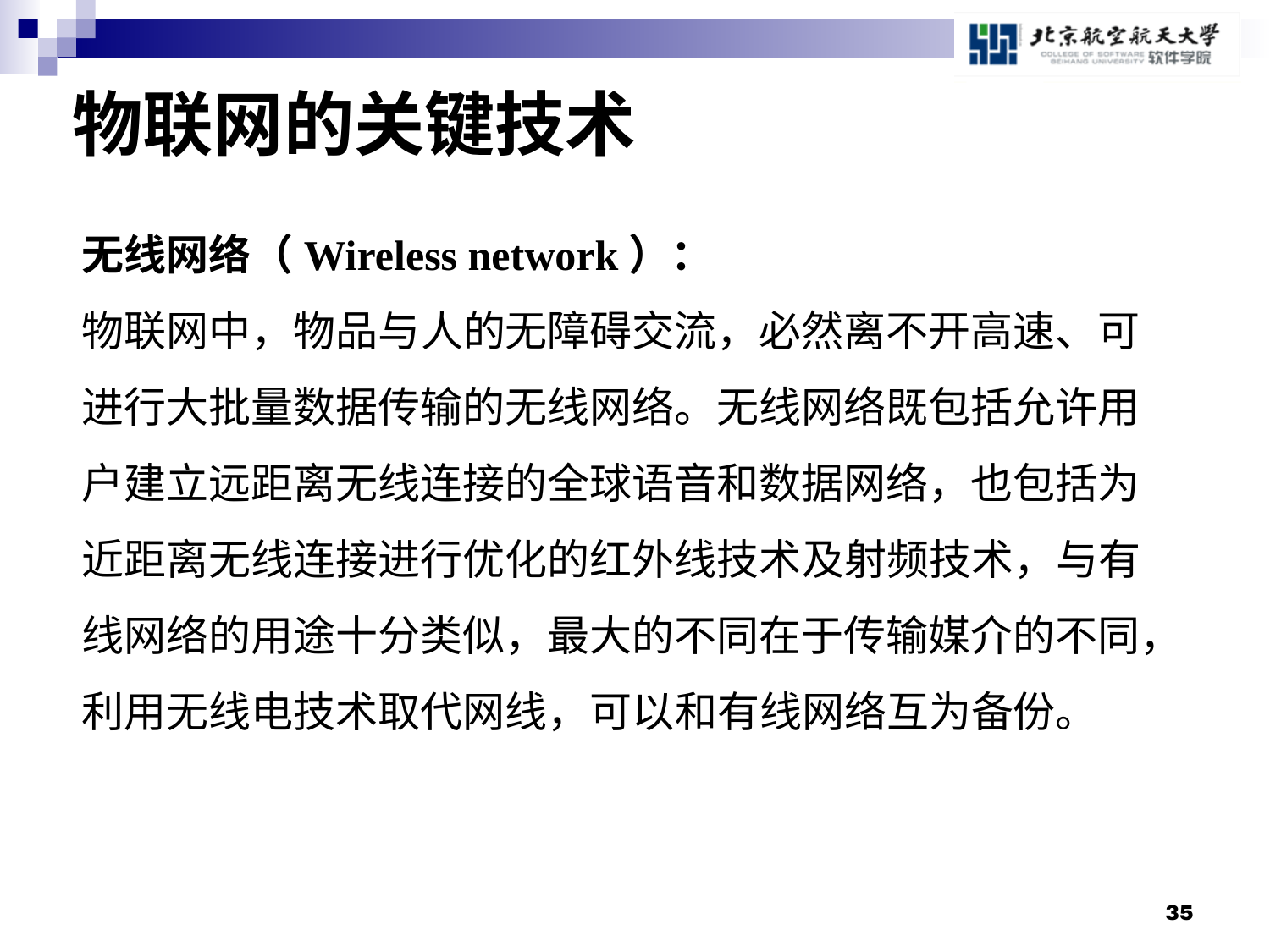

# 物联网的关键技术
无线网络（Wireless network）：
物联网中，物品与人的无障碍交流，必然离不开高速、可进行大批量数据传输的无线网络。无线网络既包括允许用户建立远距离无线连接的全球语音和数据网络，也包括为近距离无线连接进行优化的红外线技术及射频技术，与有线网络的用途十分类似，最大的不同在于传输媒介的不同，利用无线电技术取代网线，可以和有线网络互为备份。
35